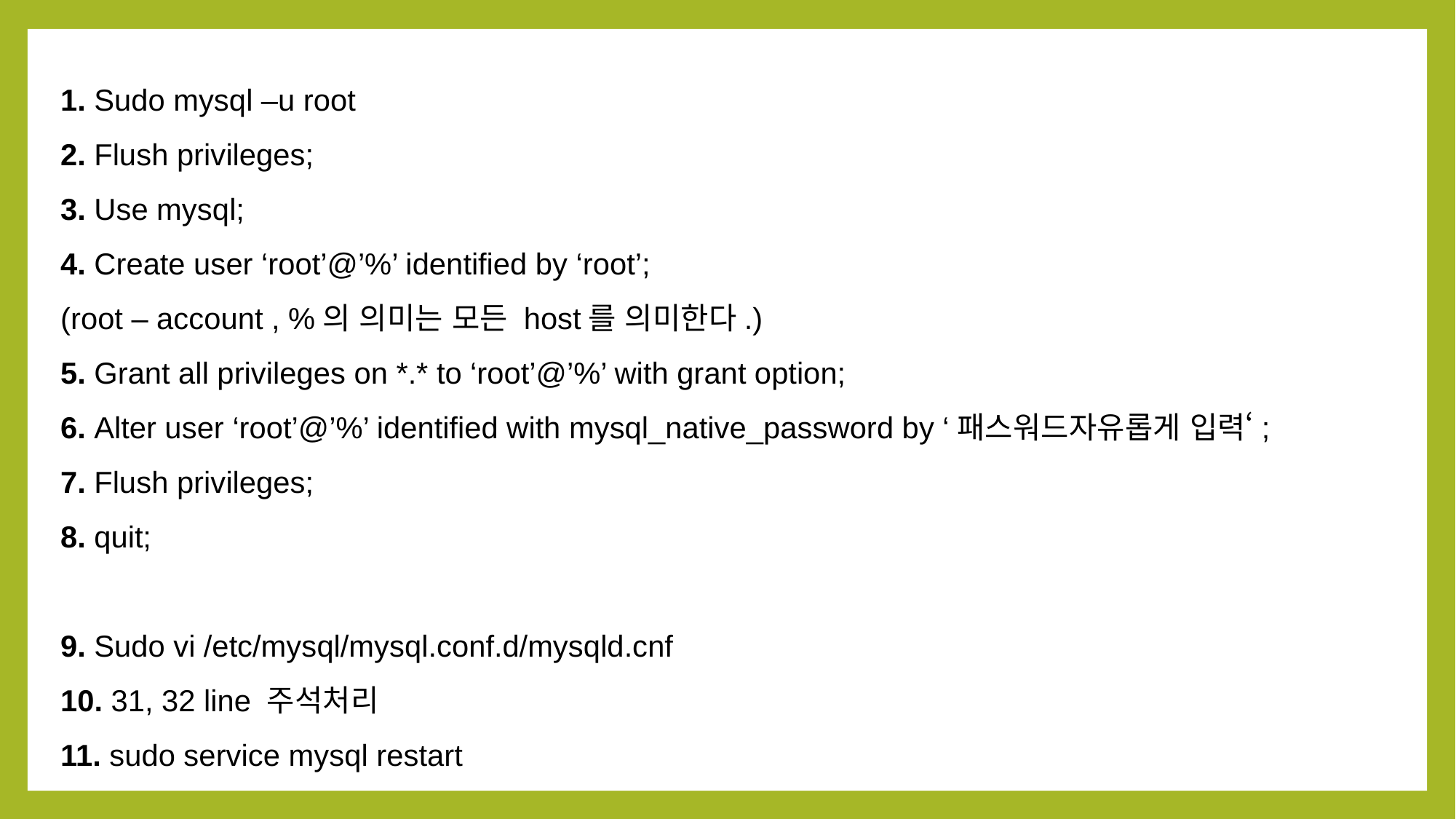

1. Sudo mysql –u root
2. Flush privileges;
3. Use mysql;
4. Create user ‘root’@’%’ identified by ‘root’;
(root – account , %의 의미는 모든 host를 의미한다.)
5. Grant all privileges on *.* to ‘root’@’%’ with grant option;
6. Alter user ‘root’@’%’ identified with mysql_native_password by ‘패스워드자유롭게 입력‘;
7. Flush privileges;
8. quit;

9. Sudo vi /etc/mysql/mysql.conf.d/mysqld.cnf
10. 31, 32 line 주석처리
11. sudo service mysql restart